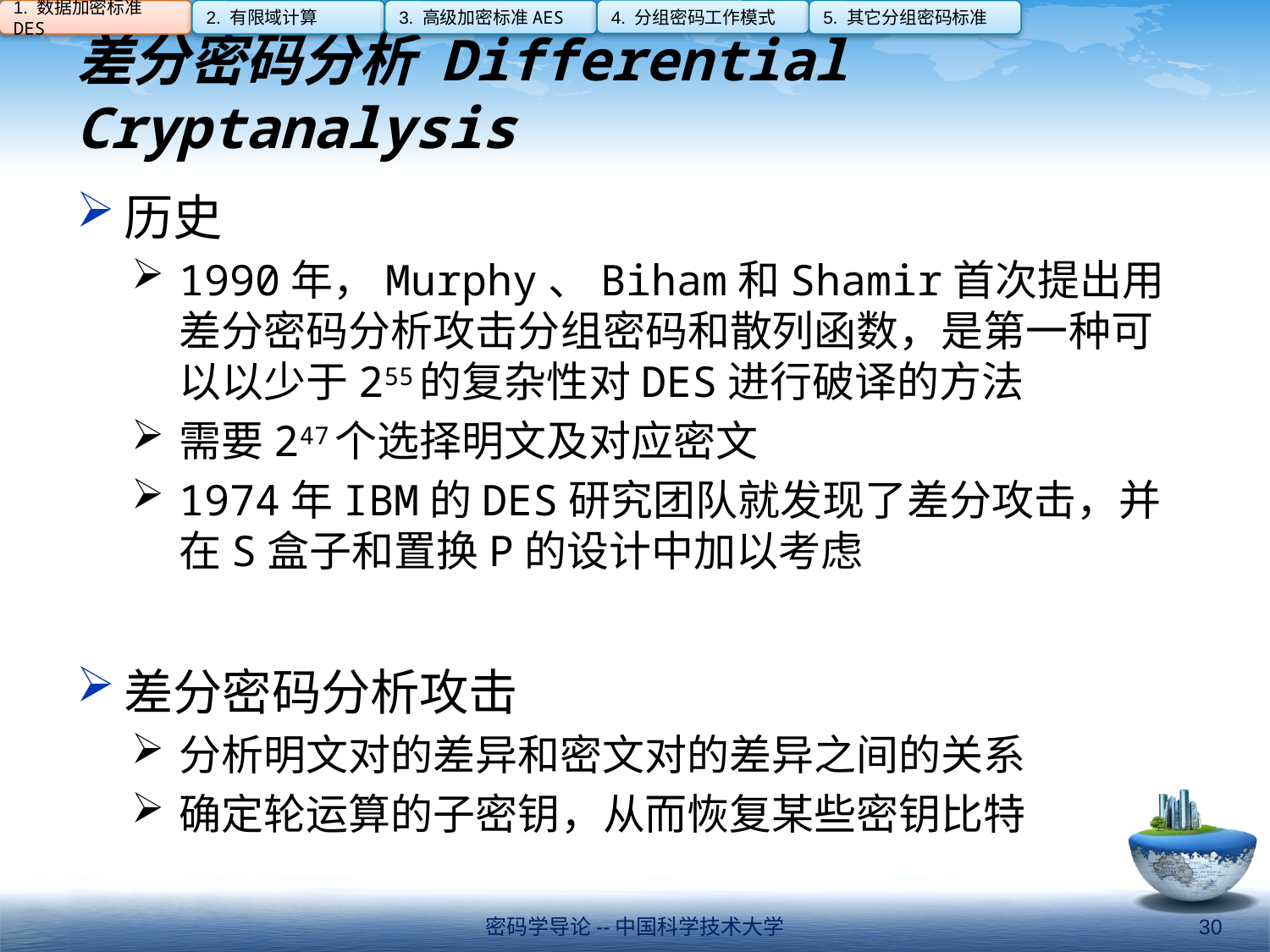

4. 分组密码工作模式
1. 数据加密标准DES
2. 有限域计算
3. 高级加密标准AES
5. 其它分组密码标准
# 差分密码分析 Differential Cryptanalysis
历史
1990年，Murphy、Biham和Shamir首次提出用差分密码分析攻击分组密码和散列函数，是第一种可以以少于255的复杂性对DES进行破译的方法
需要247个选择明文及对应密文
1974年IBM的DES研究团队就发现了差分攻击，并在S盒子和置换P的设计中加以考虑

差分密码分析攻击
分析明文对的差异和密文对的差异之间的关系
确定轮运算的子密钥，从而恢复某些密钥比特
密码学导论--中国科学技术大学
30